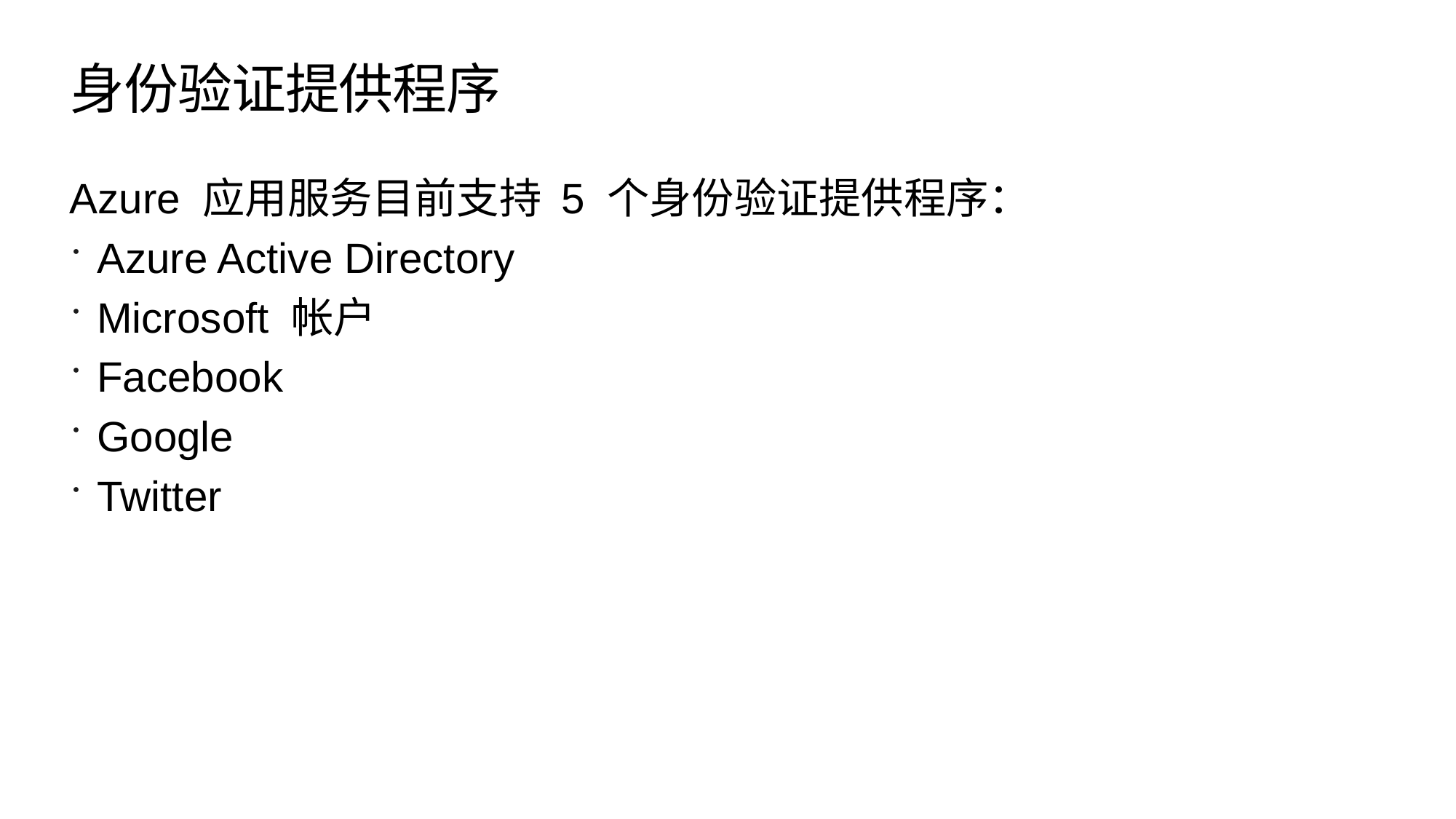

# 身份验证提供程序
Azure 应用服务目前支持 5 个身份验证提供程序：
Azure Active Directory
Microsoft 帐户
Facebook
Google
Twitter